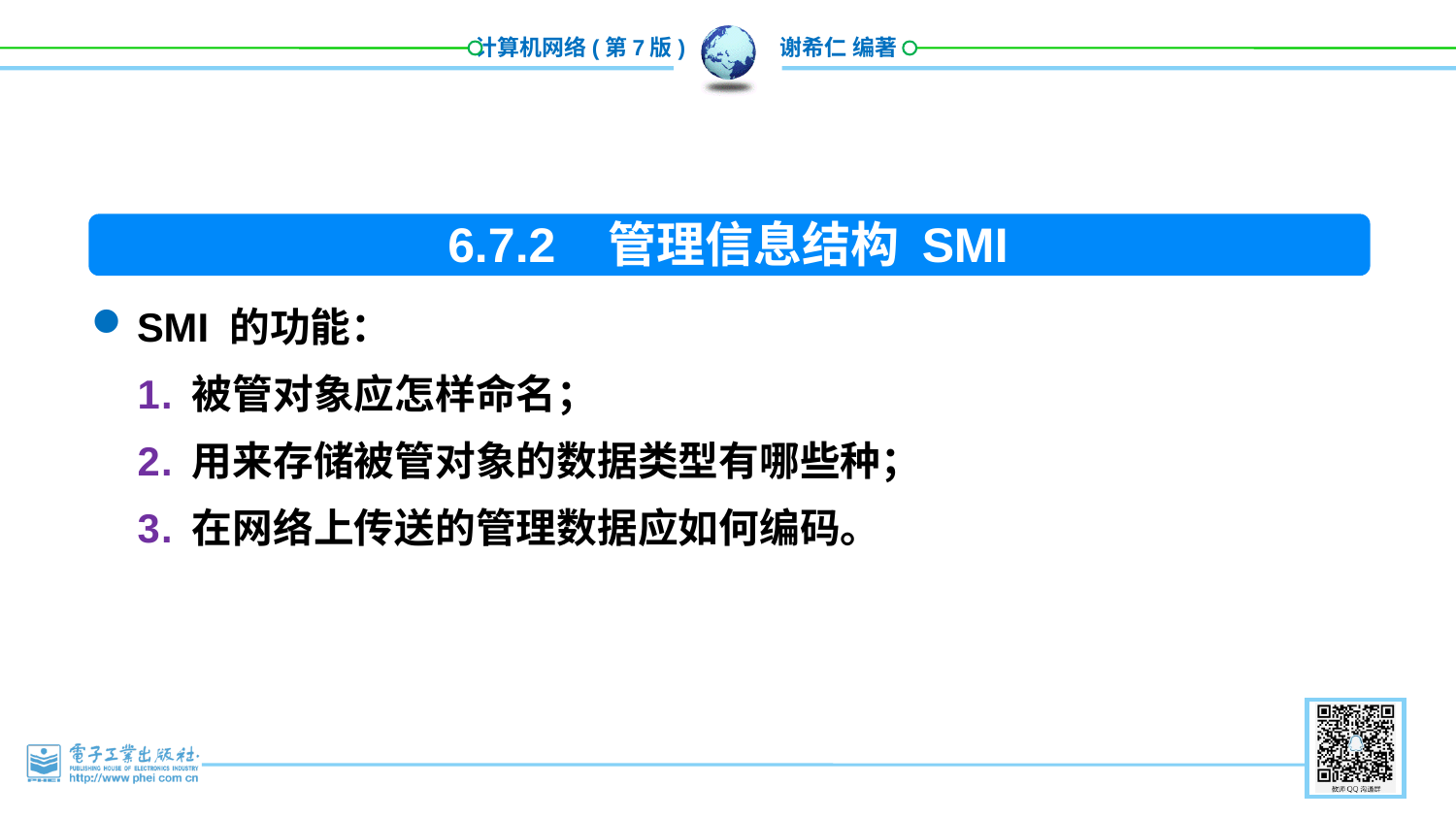

6.7.2   管理信息结构 SMI

SMI 的功能：
被管对象应怎样命名；
用来存储被管对象的数据类型有哪些种；
在网络上传送的管理数据应如何编码。